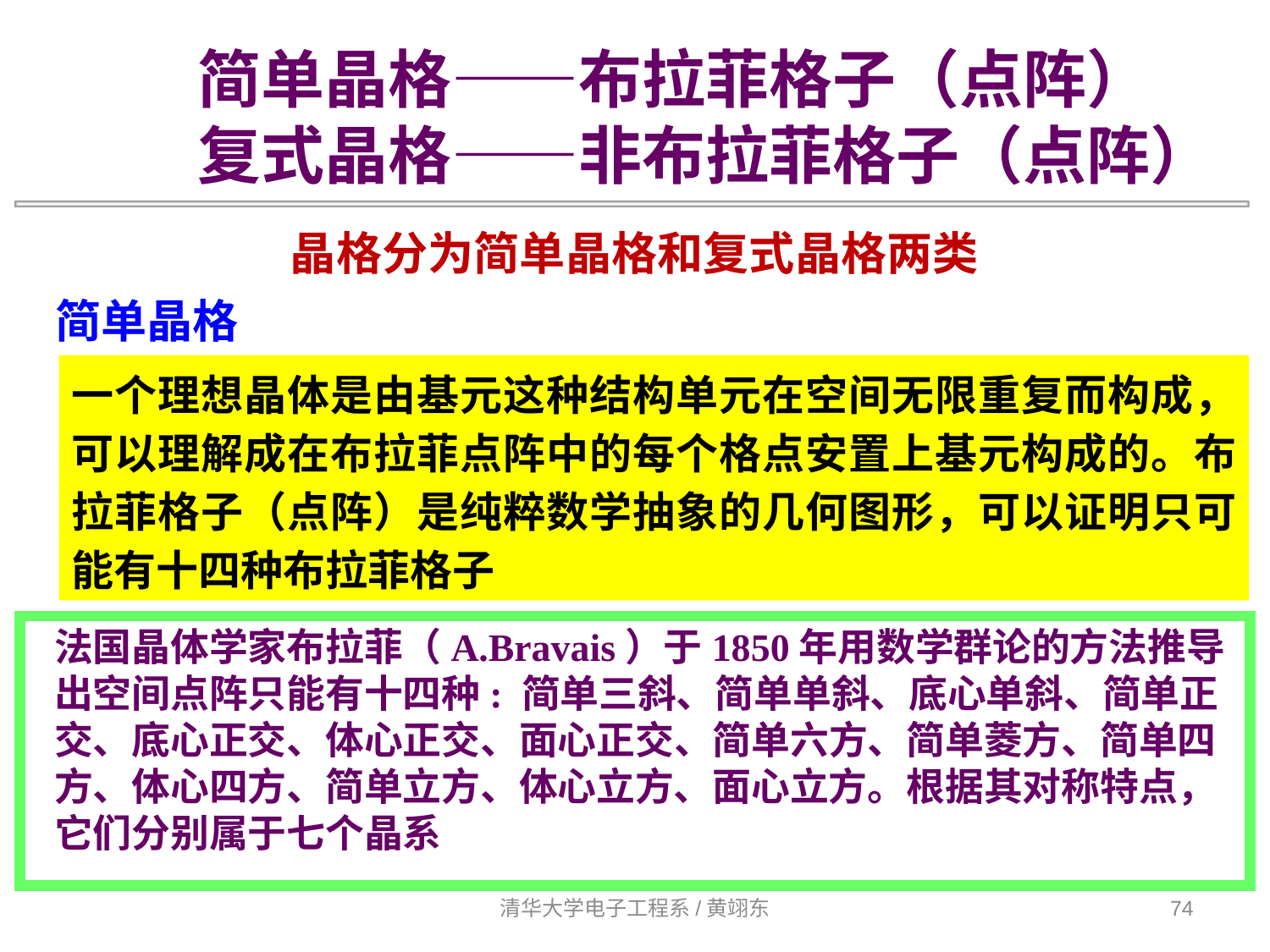

简单晶格——布拉菲格子（点阵）
复式晶格——非布拉菲格子（点阵）

晶格分为简单晶格和复式晶格两类
简单晶格
一个理想晶体是由基元这种结构单元在空间无限重复而构成，可以理解成在布拉菲点阵中的每个格点安置上基元构成的。布拉菲格子（点阵）是纯粹数学抽象的几何图形，可以证明只可能有十四种布拉菲格子

法国晶体学家布拉菲（A.Bravais）于1850年用数学群论的方法推导出空间点阵只能有十四种: 简单三斜、简单单斜、底心单斜、简单正交、底心正交、体心正交、面心正交、简单六方、简单菱方、简单四方、体心四方、简单立方、体心立方、面心立方。根据其对称特点，它们分别属于七个晶系
清华大学电子工程系/黄翊东
74